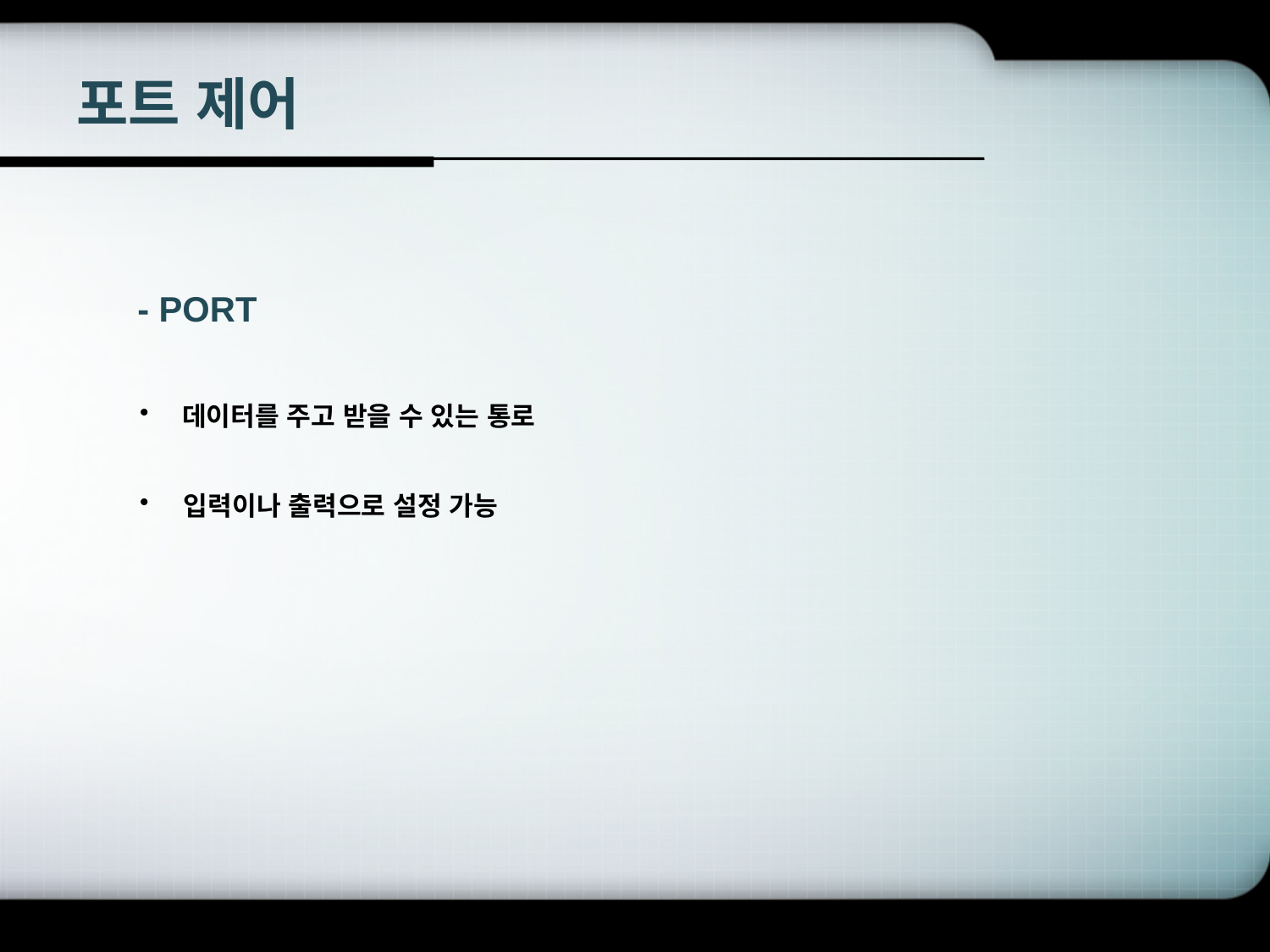

# 포트 제어
- PORT
 데이터를 주고 받을 수 있는 통로

 입력이나 출력으로 설정 가능